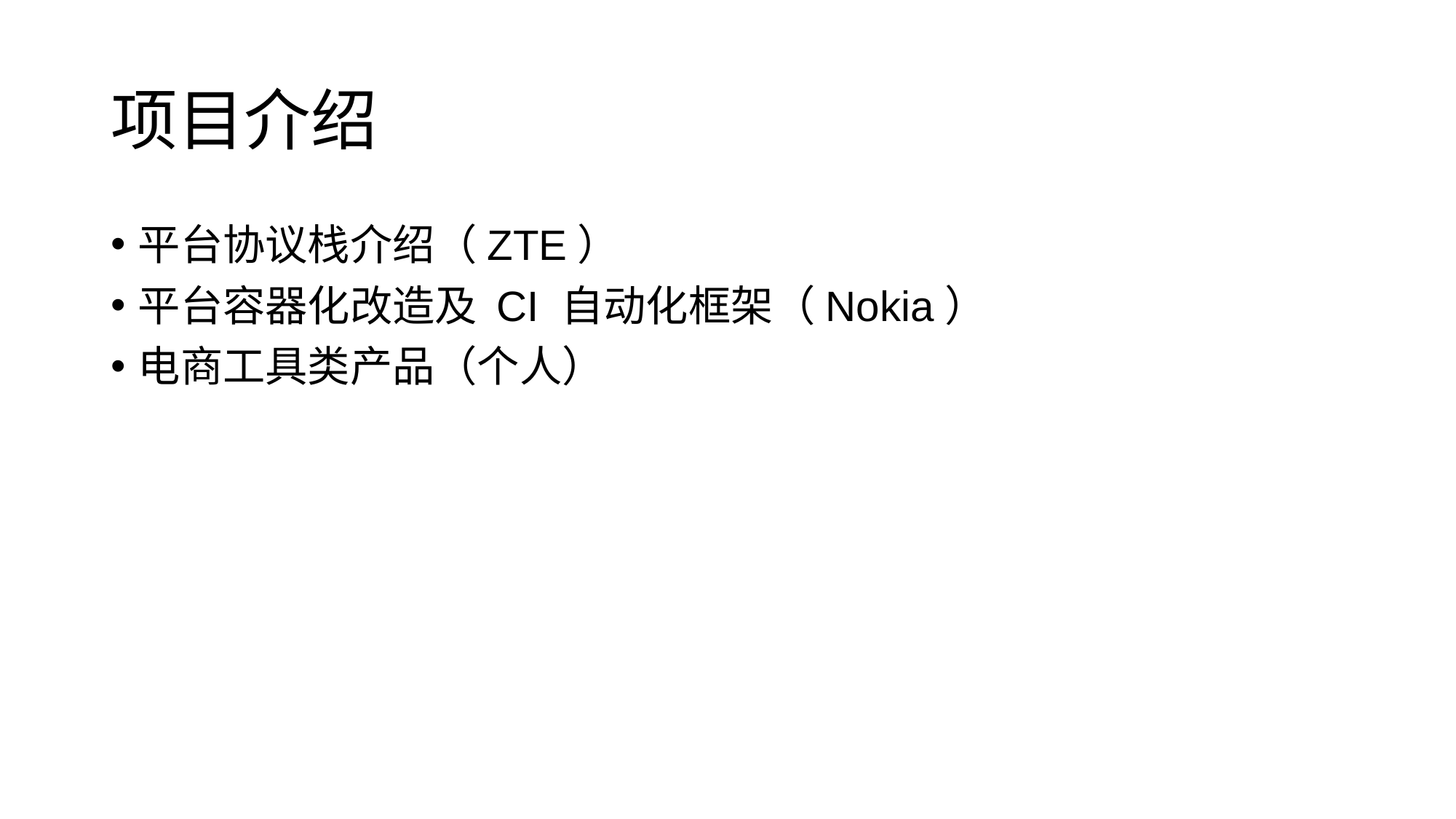

# 项目介绍
平台协议栈介绍（ZTE）
平台容器化改造及 CI 自动化框架（Nokia）
电商工具类产品（个人）